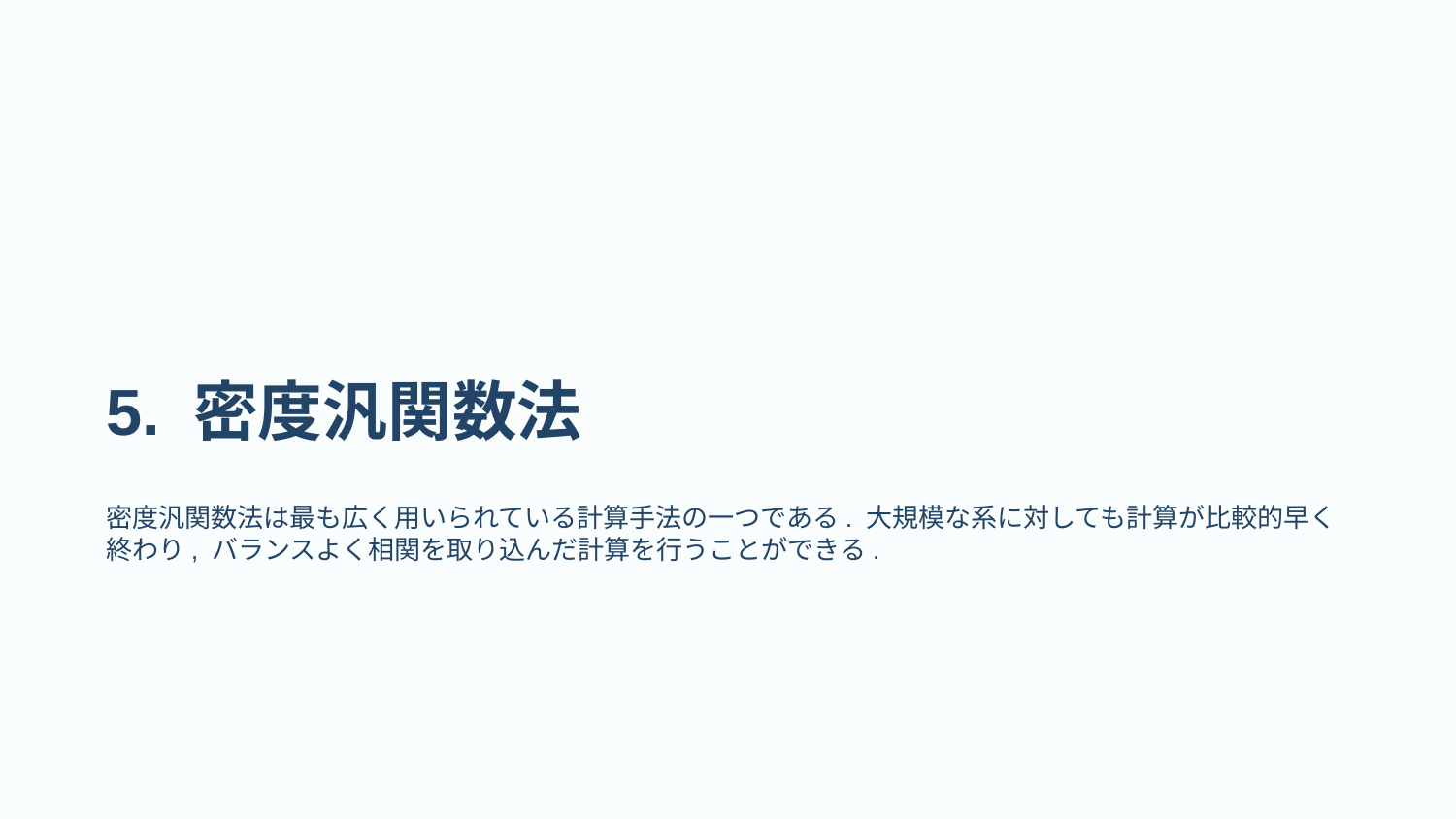

# 5. 密度汎関数法
密度汎関数法は最も広く用いられている計算手法の一つである. 大規模な系に対しても計算が比較的早く終わり, バランスよく相関を取り込んだ計算を行うことができる.